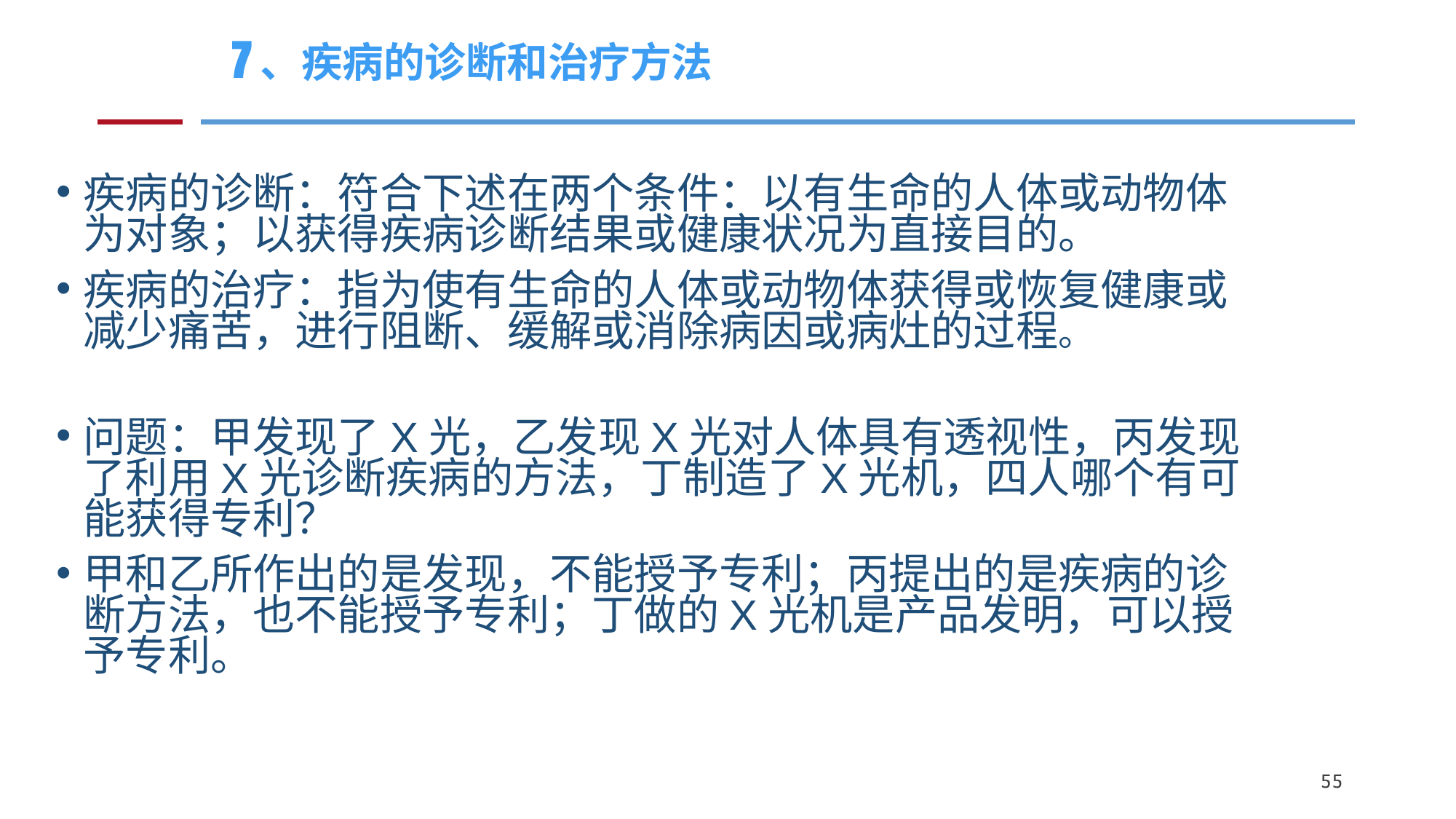

# 7、疾病的诊断和治疗方法
疾病的诊断：符合下述在两个条件：以有生命的人体或动物体为对象；以获得疾病诊断结果或健康状况为直接目的。
疾病的治疗：指为使有生命的人体或动物体获得或恢复健康或减少痛苦，进行阻断、缓解或消除病因或病灶的过程。

问题：甲发现了X光，乙发现X光对人体具有透视性，丙发现了利用X光诊断疾病的方法，丁制造了X光机，四人哪个有可能获得专利？
甲和乙所作出的是发现，不能授予专利；丙提出的是疾病的诊断方法，也不能授予专利；丁做的X光机是产品发明，可以授予专利。
55